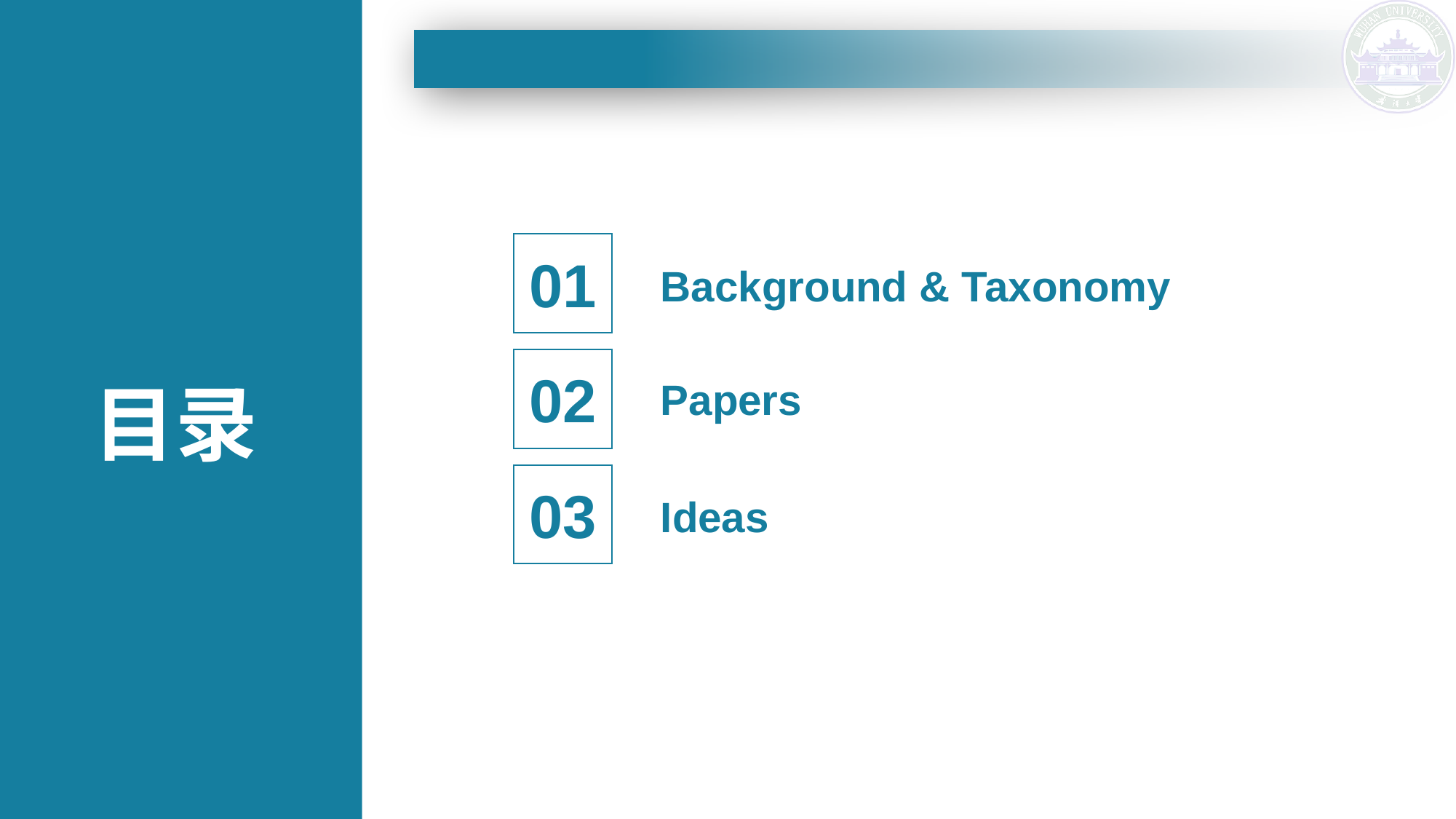

01
Background & Taxonomy

02
目录
Papers

03
Ideas